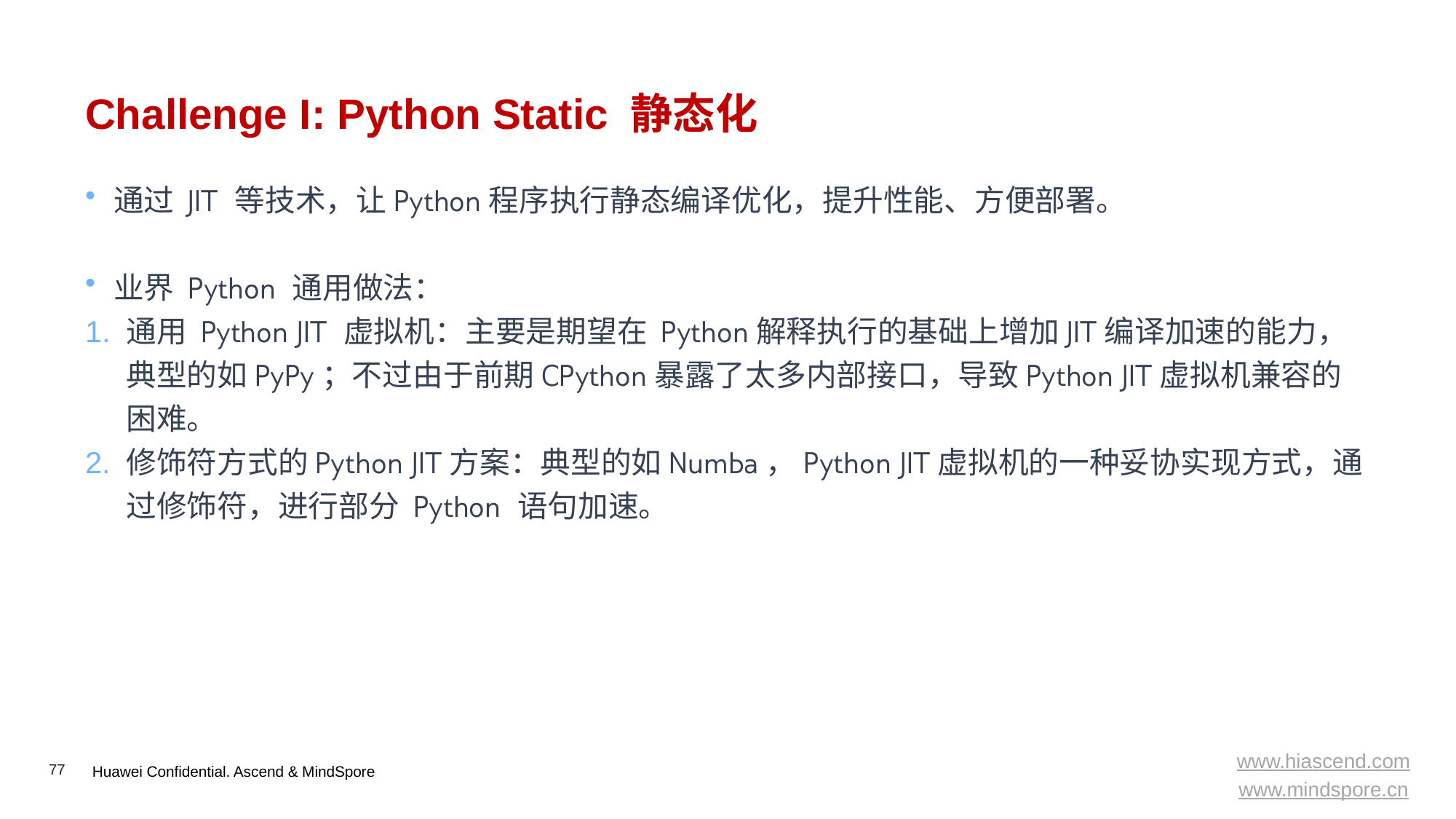

# Challenge I: Python Static 静态化
通过 JIT 等技术，让Python程序执行静态编译优化，提升性能、方便部署。

业界 Python 通用做法：
通用 Python JIT 虚拟机：主要是期望在 Python解释执行的基础上增加JIT编译加速的能力，典型的如PyPy；不过由于前期CPython暴露了太多内部接口，导致Python JIT虚拟机兼容的困难。
修饰符方式的Python JIT方案：典型的如Numba，Python JIT虚拟机的一种妥协实现方式，通过修饰符，进行部分 Python 语句加速。